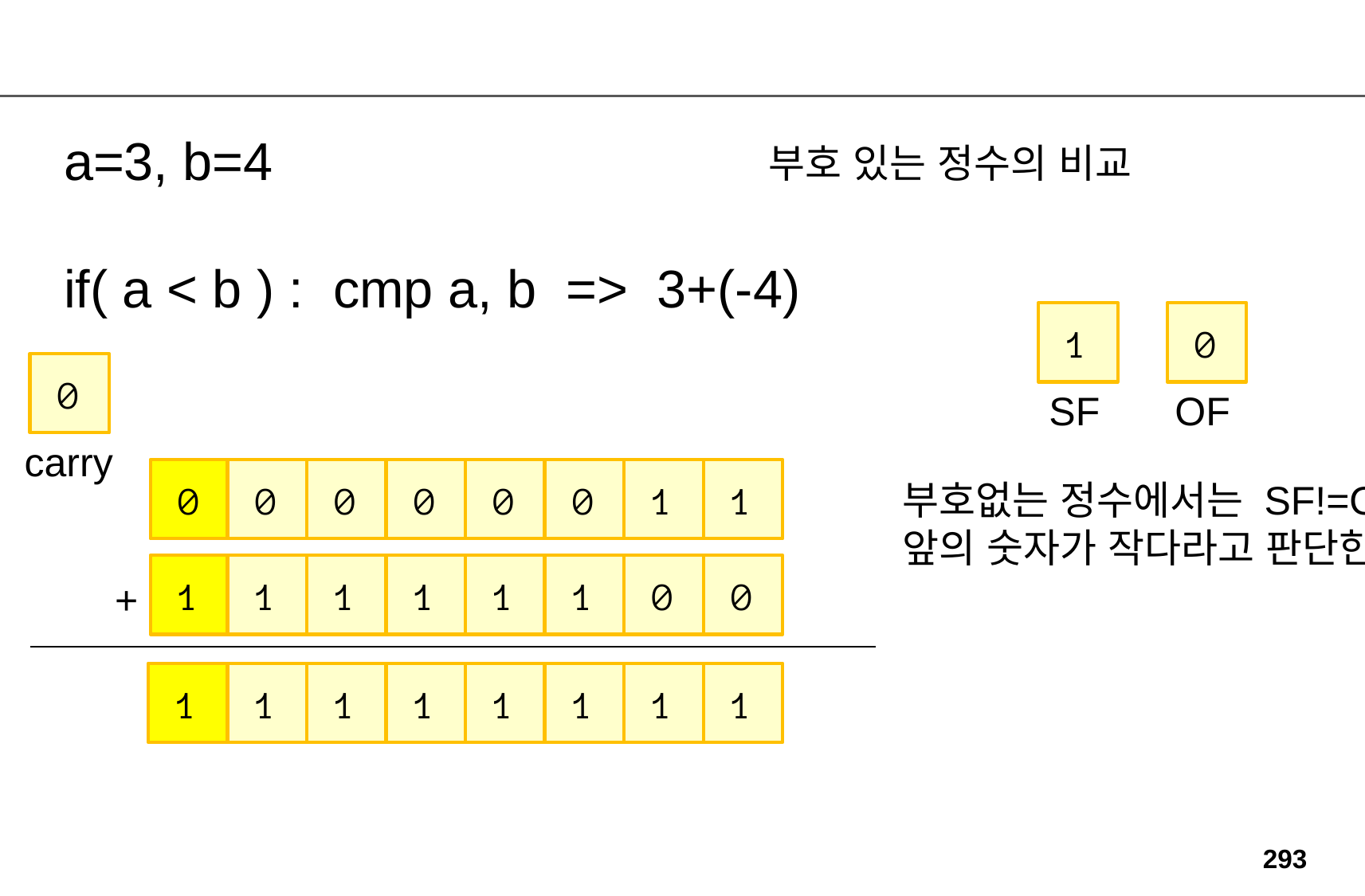

a=3, b=4

if( a < b ) :  cmp a, b  =>  3+(-4)
부호 있는 정수의 비교
1
0
0
SF
OF
carry
0
0
0
0
0
0
1
1
부호없는 정수에서는 SF!=OF이면
앞의 숫자가 작다라고 판단한다.
1
1
1
1
1
1
0
0
+
1
1
1
1
1
1
1
1